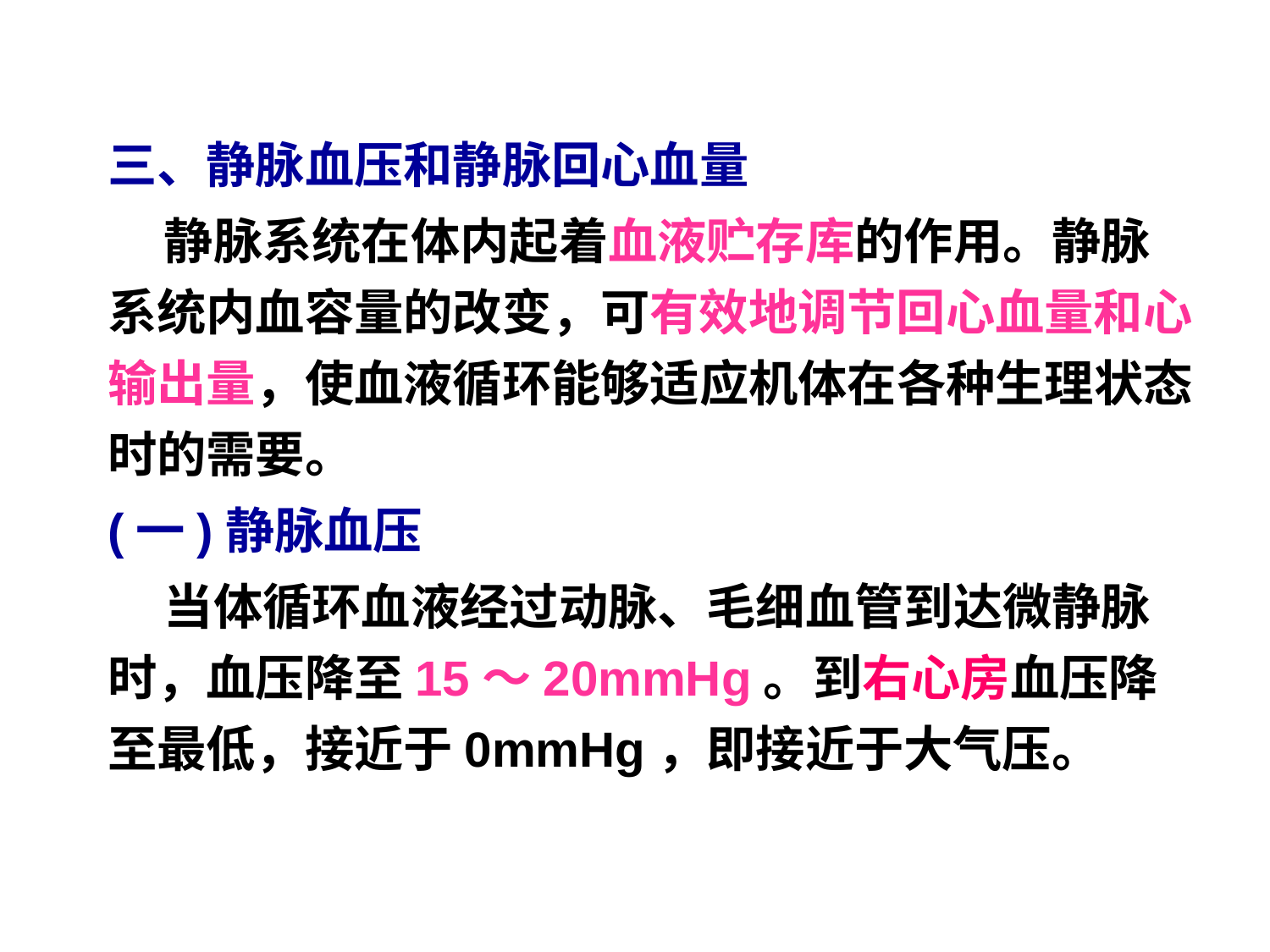

三、静脉血压和静脉回心血量
    静脉系统在体内起着血液贮存库的作用。静脉系统内血容量的改变，可有效地调节回心血量和心输出量，使血液循环能够适应机体在各种生理状态时的需要。
(一)静脉血压
    当体循环血液经过动脉、毛细血管到达微静脉时，血压降至15～20mmHg。到右心房血压降至最低，接近于0mmHg，即接近于大气压。